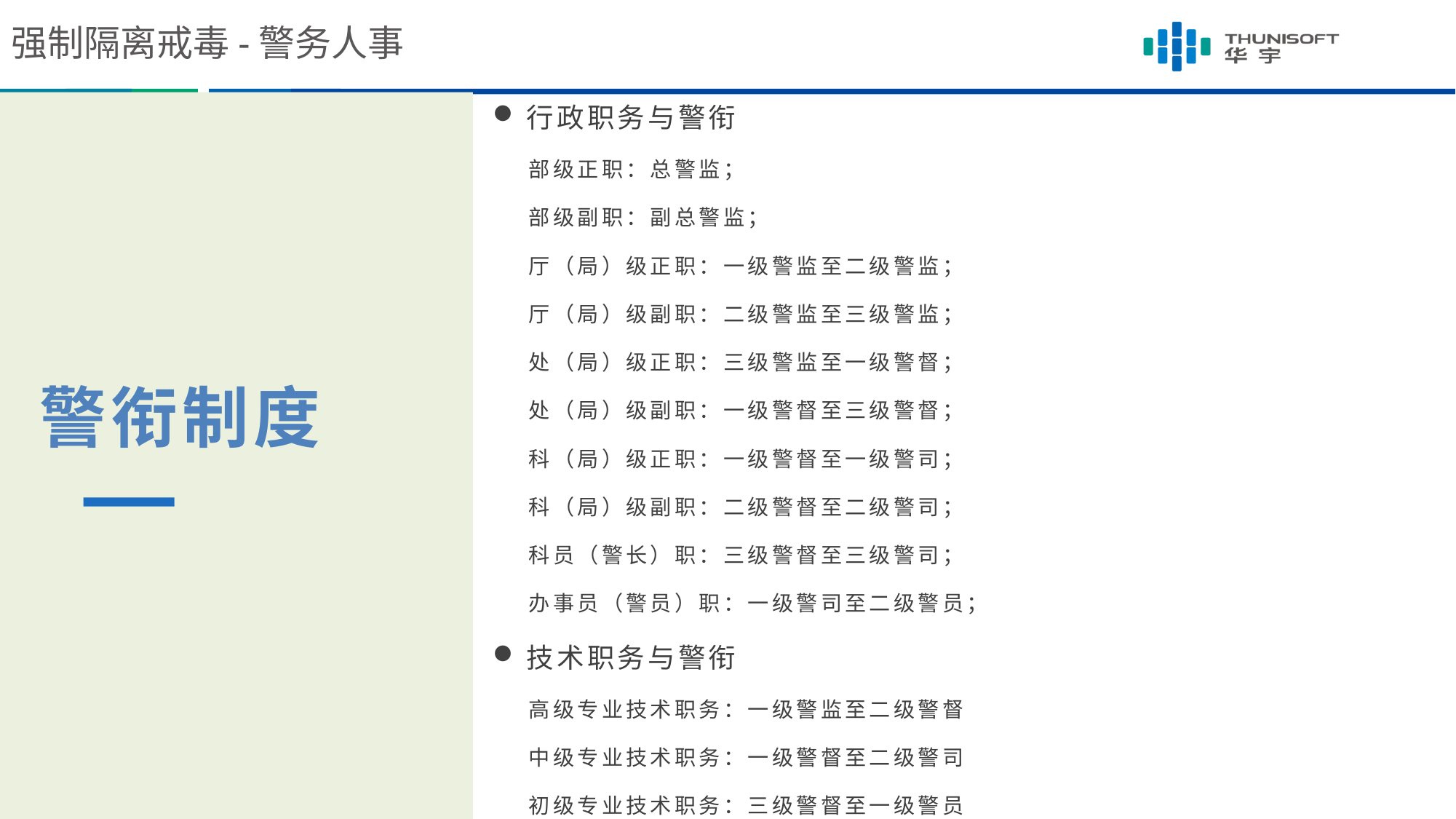

强制隔离戒毒-警务人事

行政职务与警衔
    部级正职：总警监；
    部级副职：副总警监；
    厅（局）级正职：一级警监至二级警监；
    厅（局）级副职：二级警监至三级警监；
    处（局）级正职：三级警监至一级警督；
    处（局）级副职：一级警督至三级警督；
    科（局）级正职：一级警督至一级警司；
    科（局）级副职：二级警督至二级警司；
    科员（警长）职：三级警督至三级警司；
    办事员（警员）职：一级警司至二级警员；
技术职务与警衔
    高级专业技术职务：一级警监至二级警督
    中级专业技术职务：一级警督至二级警司
    初级专业技术职务：三级警督至一级警员

警衔制度

121